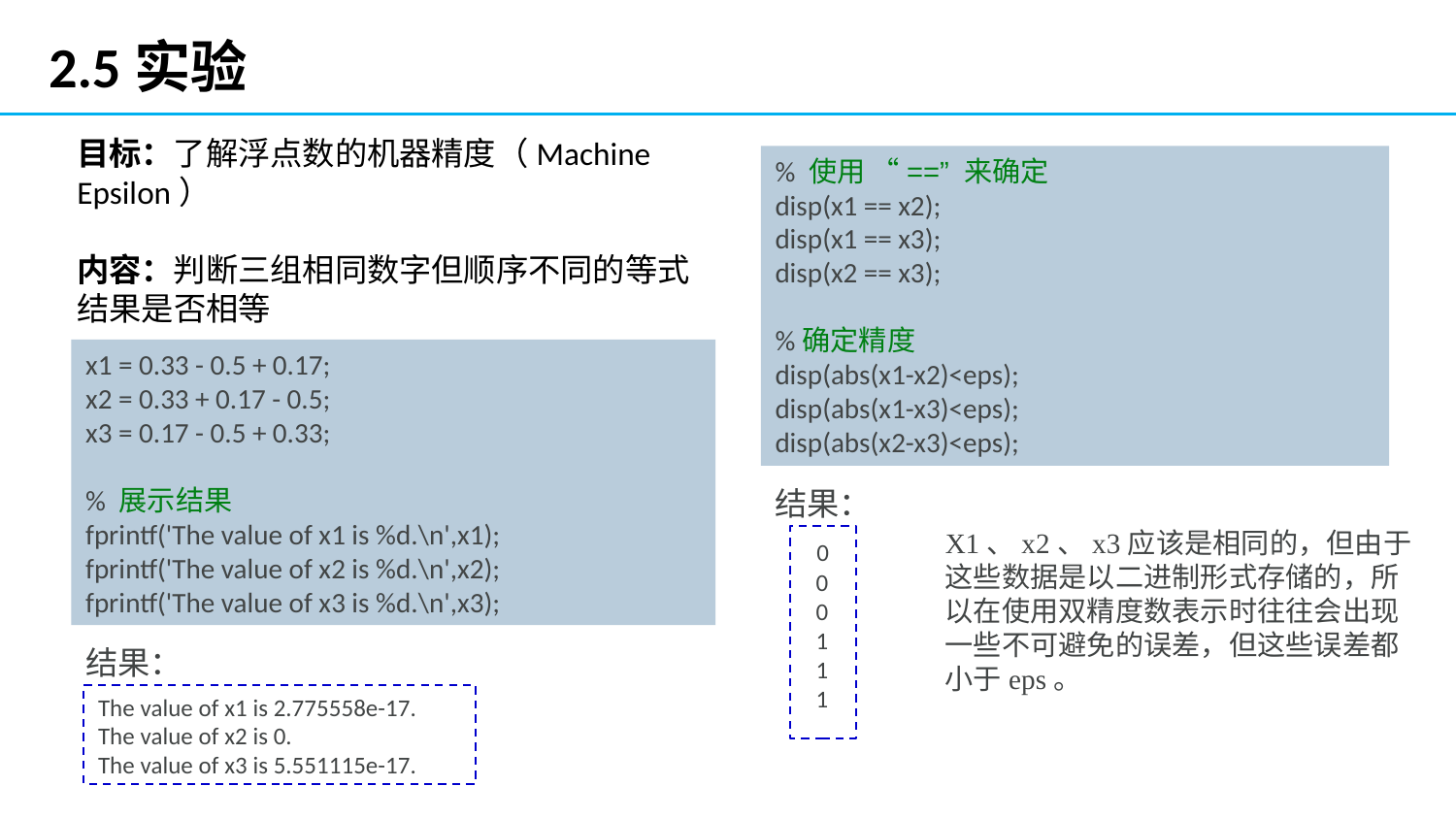

# 2.5实验
目标：了解浮点数的机器精度（Machine Epsilon）
内容：判断三组相同数字但顺序不同的等式结果是否相等
% 使用 “==” 来确定
disp(x1 == x2);
disp(x1 == x3);
disp(x2 == x3);

%确定精度
disp(abs(x1-x2)<eps);
disp(abs(x1-x3)<eps);
disp(abs(x2-x3)<eps);
x1 = 0.33 - 0.5 + 0.17;
x2 = 0.33 + 0.17 - 0.5;
x3 = 0.17 - 0.5 + 0.33;

% 展示结果
fprintf('The value of x1 is %d.\n',x1);
fprintf('The value of x2 is %d.\n',x2);
fprintf('The value of x3 is %d.\n',x3);
结果：
X1、x2、x3应该是相同的，但由于这些数据是以二进制形式存储的，所以在使用双精度数表示时往往会出现一些不可避免的误差，但这些误差都小于eps。
  0
  0
  0
  1
  1
  1
结果：
The value of x1 is 2.775558e-17.
The value of x2 is 0.
The value of x3 is 5.551115e-17.